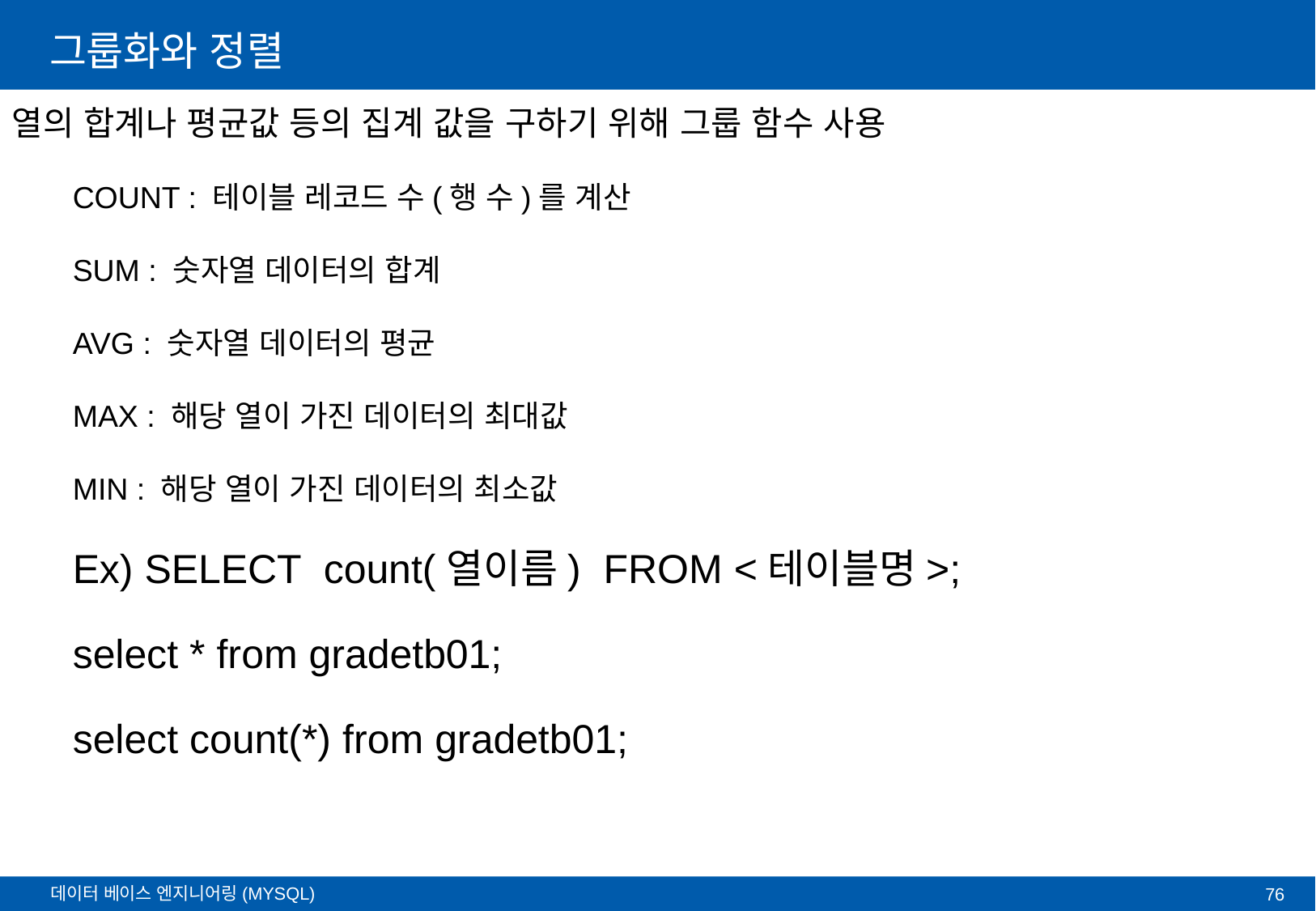

# 그룹화와 정렬
열의 합계나 평균값 등의 집계 값을 구하기 위해 그룹 함수 사용
COUNT : 테이블 레코드 수(행 수)를 계산
SUM : 숫자열 데이터의 합계
AVG : 숫자열 데이터의 평균
MAX : 해당 열이 가진 데이터의 최대값
MIN : 해당 열이 가진 데이터의 최소값

Ex) SELECT  count(열이름)  FROM <테이블명>;

select * from gradetb01;

select count(*) from gradetb01;
76